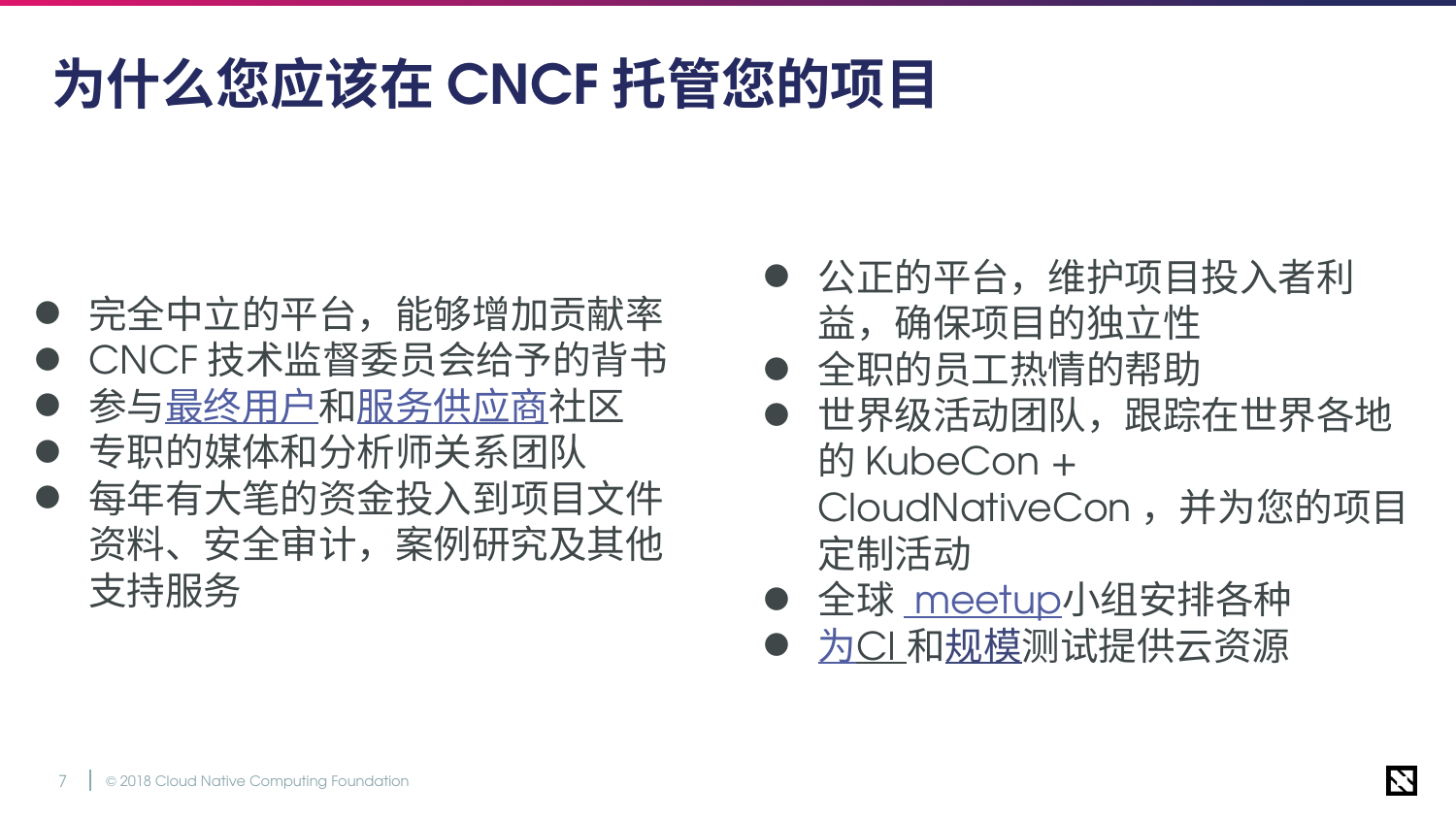

# 为什么您应该在CNCF托管您的项目
完全中立的平台，能够增加贡献率
CNCF技术监督委员会给予的背书
参与最终用户和服务供应商社区
专职的媒体和分析师关系团队
每年有大笔的资金投入到项目文件资料、安全审计，案例研究及其他支持服务
公正的平台，维护项目投入者利益，确保项目的独立性
全职的员工热情的帮助
世界级活动团队，跟踪在世界各地的KubeCon + CloudNativeCon，并为您的项目定制活动
全球 meetup小组安排各种
为CI 和规模测试提供云资源